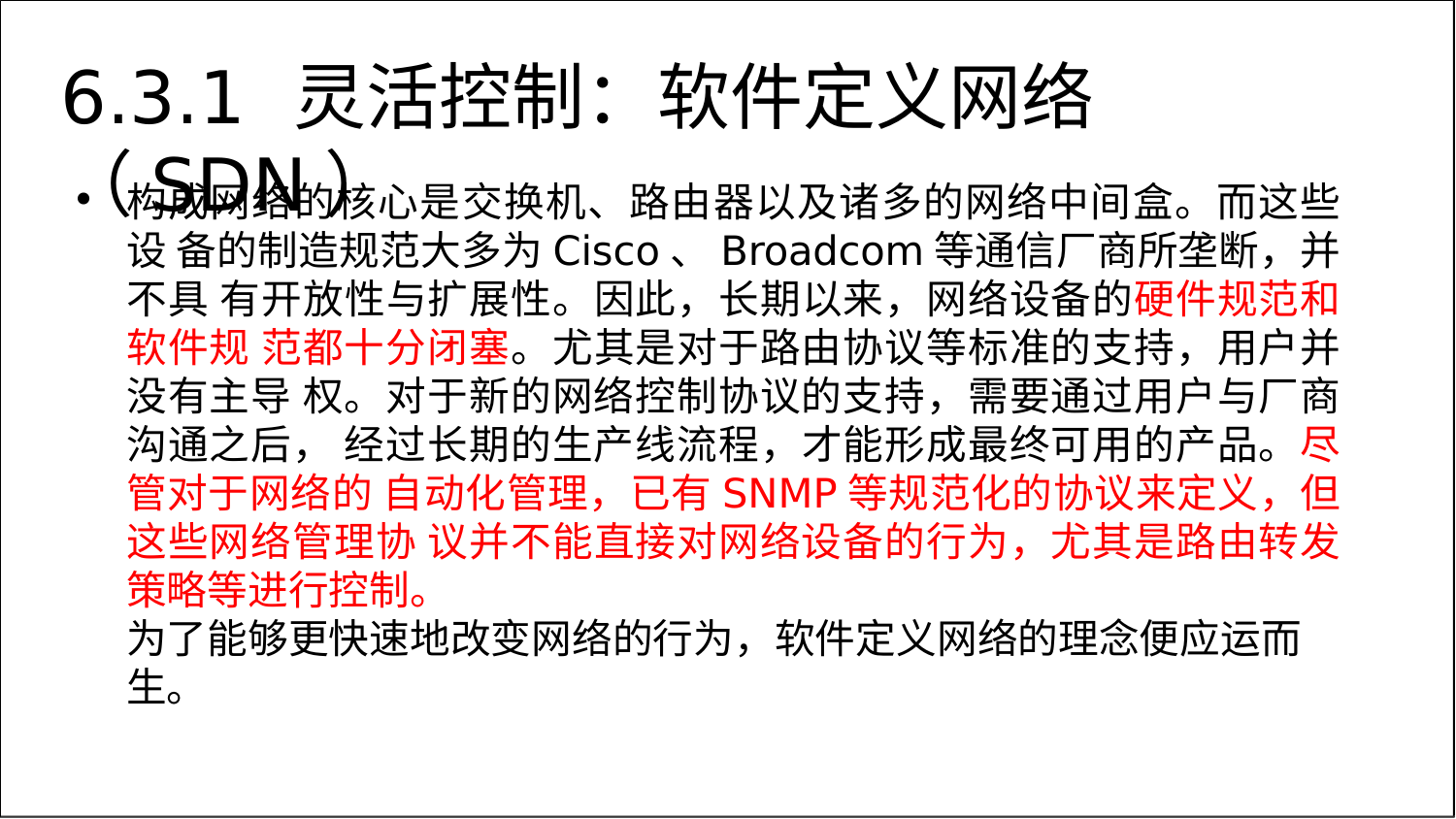

# 6.3.1	灵活控制：软件定义网络（SDN）
构成网络的核心是交换机、路由器以及诸多的网络中间盒。而这些设 备的制造规范大多为Cisco、Broadcom等通信厂商所垄断，并不具 有开放性与扩展性。因此，长期以来，网络设备的硬件规范和软件规 范都十分闭塞。尤其是对于路由协议等标准的支持，用户并没有主导 权。对于新的网络控制协议的支持，需要通过用户与厂商沟通之后， 经过长期的生产线流程，才能形成最终可用的产品。尽管对于网络的 自动化管理，已有SNMP等规范化的协议来定义，但这些网络管理协 议并不能直接对网络设备的行为，尤其是路由转发策略等进行控制。
为了能够更快速地改变网络的行为，软件定义网络的理念便应运而生。